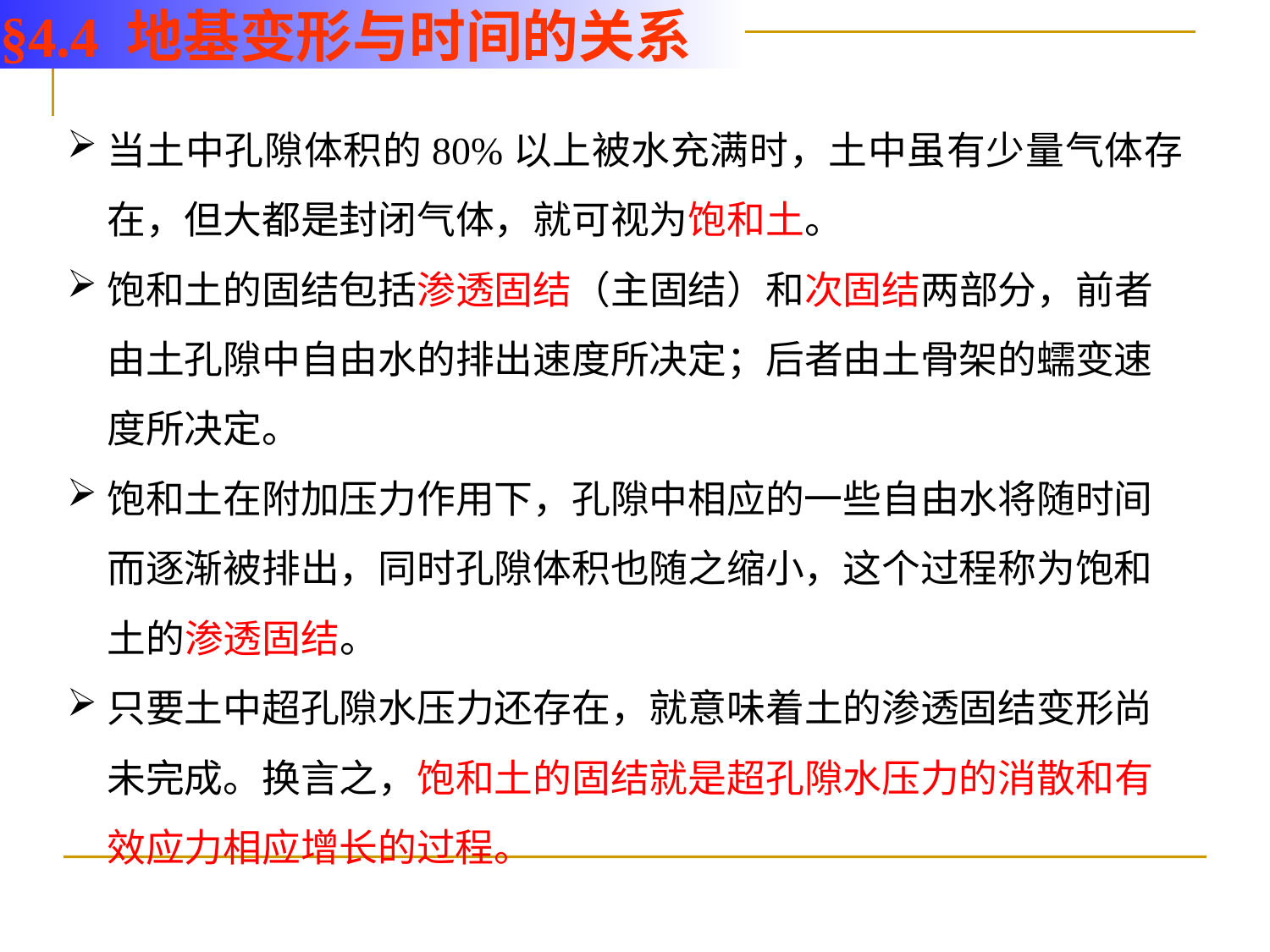

§4.4 地基变形与时间的关系
当土中孔隙体积的80%以上被水充满时，土中虽有少量气体存在，但大都是封闭气体，就可视为饱和土。
饱和土的固结包括渗透固结（主固结）和次固结两部分，前者由土孔隙中自由水的排出速度所决定；后者由土骨架的蠕变速度所决定。
饱和土在附加压力作用下，孔隙中相应的一些自由水将随时间而逐渐被排出，同时孔隙体积也随之缩小，这个过程称为饱和土的渗透固结。
只要土中超孔隙水压力还存在，就意味着土的渗透固结变形尚未完成。换言之，饱和土的固结就是超孔隙水压力的消散和有效应力相应增长的过程。